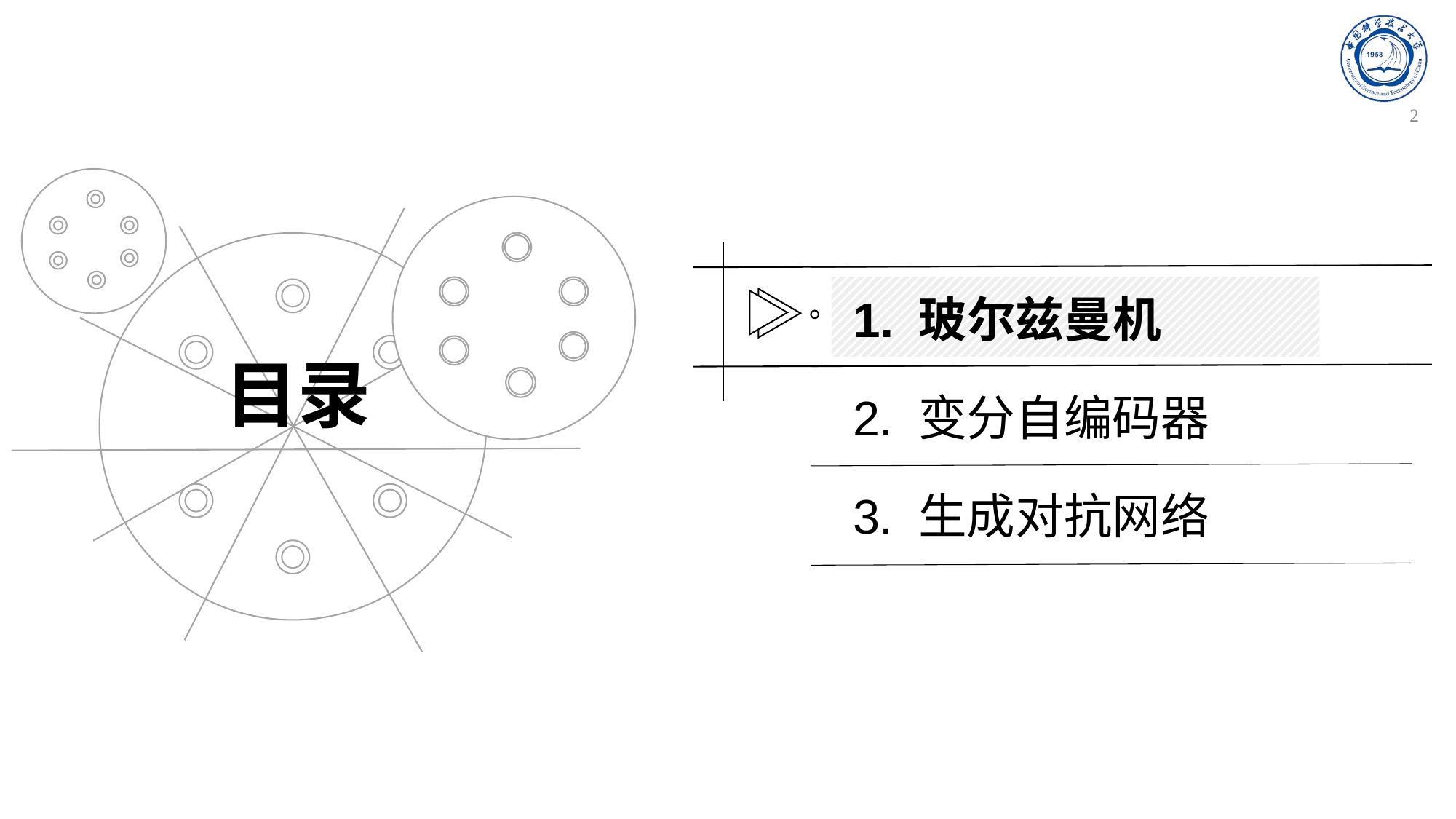

2

1. 玻尔兹曼机
目录
2. 变分自编码器
3. 生成对抗网络